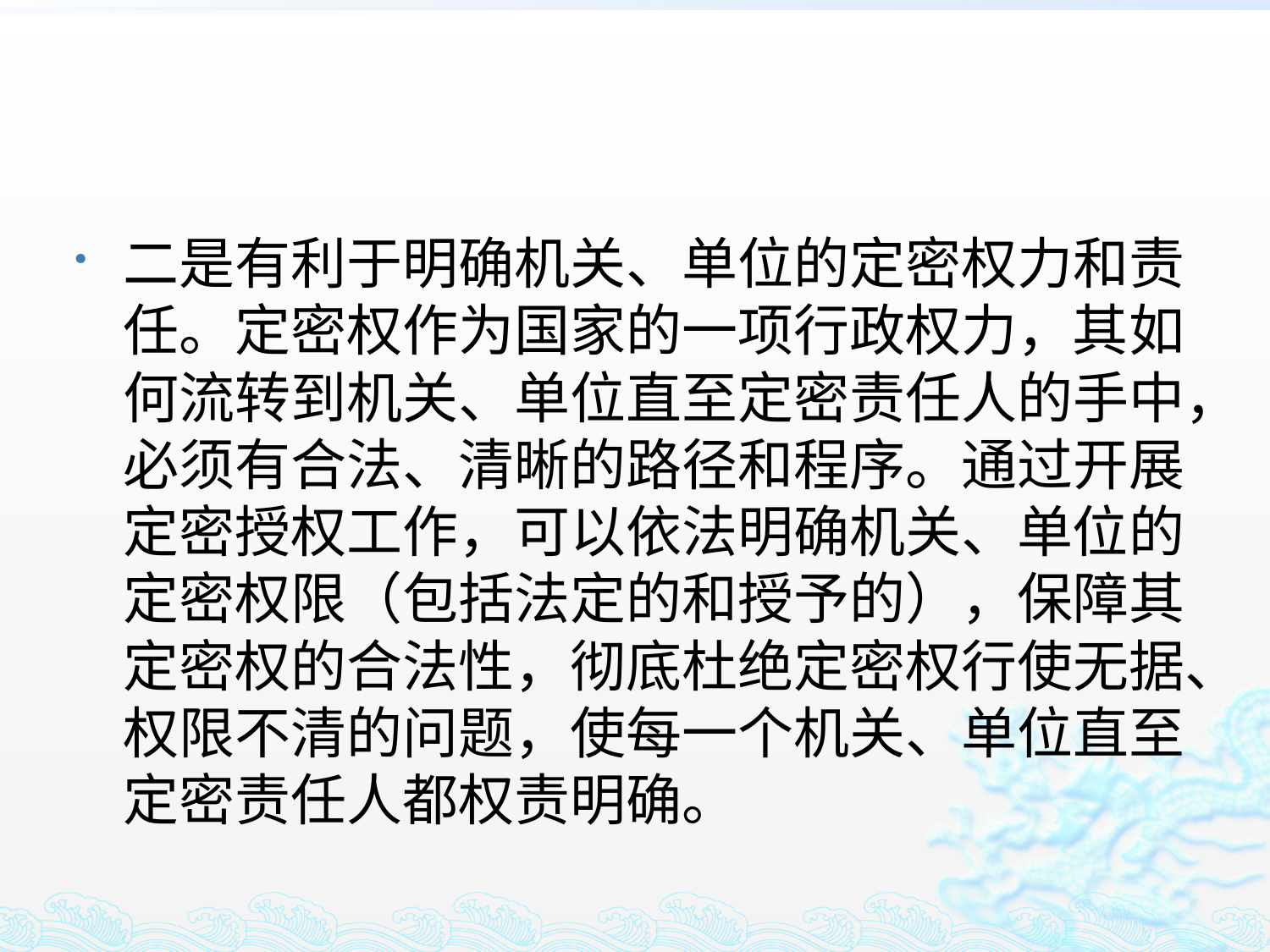

#
二是有利于明确机关、单位的定密权力和责任。定密权作为国家的一项行政权力，其如何流转到机关、单位直至定密责任人的手中，必须有合法、清晰的路径和程序。通过开展定密授权工作，可以依法明确机关、单位的定密权限（包括法定的和授予的），保障其定密权的合法性，彻底杜绝定密权行使无据、权限不清的问题，使每一个机关、单位直至定密责任人都权责明确。